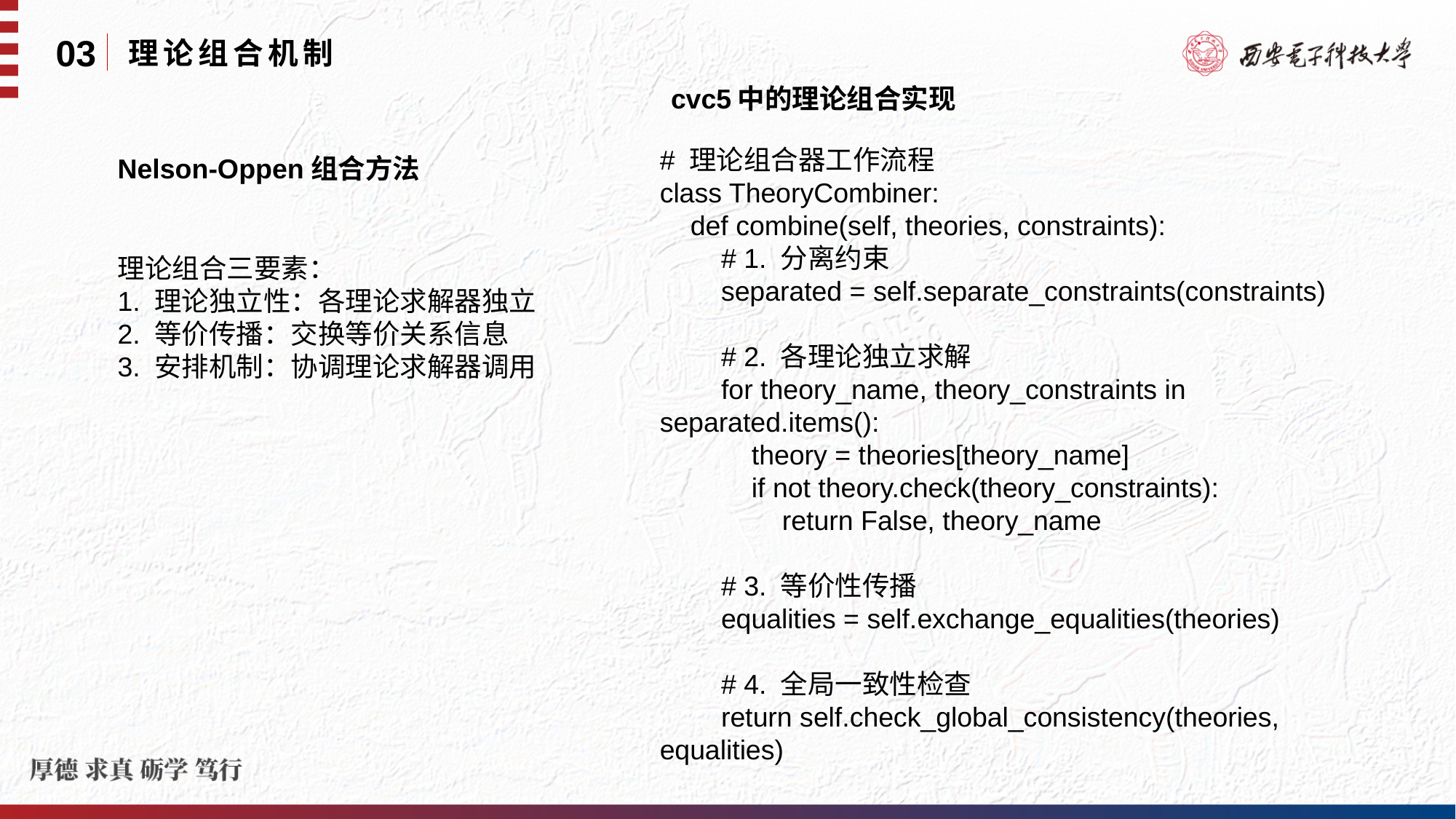

03
理论组合机制
cvc5中的理论组合实现
# 理论组合器工作流程
class TheoryCombiner:
    def combine(self, theories, constraints):
        # 1. 分离约束
        separated = self.separate_constraints(constraints)

        # 2. 各理论独立求解
        for theory_name, theory_constraints in separated.items():
            theory = theories[theory_name]
            if not theory.check(theory_constraints):
                return False, theory_name

        # 3. 等价性传播
        equalities = self.exchange_equalities(theories)

        # 4. 全局一致性检查
        return self.check_global_consistency(theories, equalities)
Nelson-Oppen组合方法
理论组合三要素：
1. 理论独立性：各理论求解器独立
2. 等价传播：交换等价关系信息
3. 安排机制：协调理论求解器调用